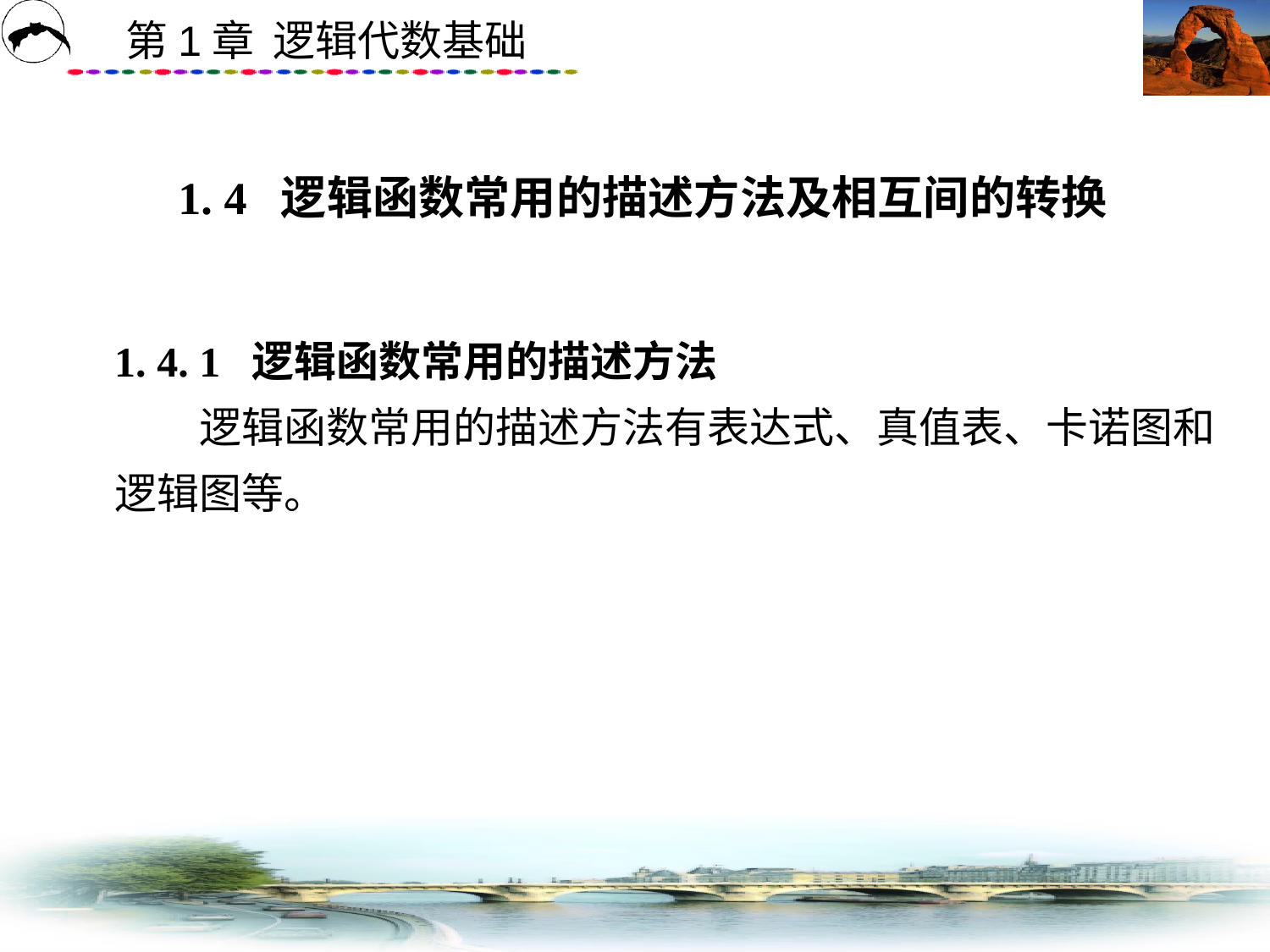

# 1. 4  逻辑函数常用的描述方法及相互间的转换
1. 4. 1  逻辑函数常用的描述方法
　　逻辑函数常用的描述方法有表达式、真值表、卡诺图和逻辑图等。